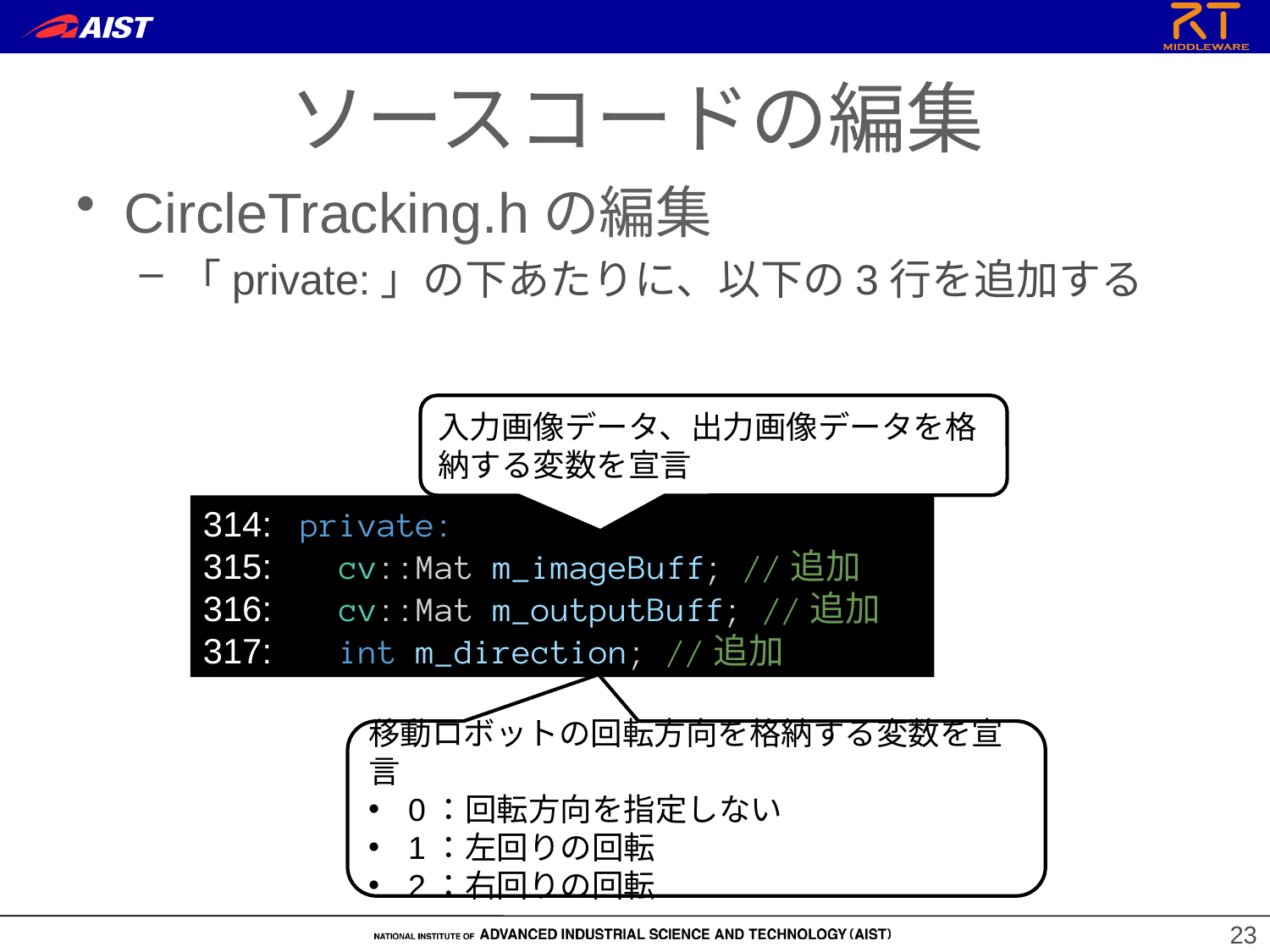

ソースコードの編集
CircleTracking.hの編集
「private:」の下あたりに、以下の3行を追加する
入力画像データ、出力画像データを格納する変数を宣言
314:  private:
315:    cv::Mat m_imageBuff; //追加
316:    cv::Mat m_outputBuff; //追加
317:    int m_direction; //追加
移動ロボットの回転方向を格納する変数を宣言
0：回転方向を指定しない
1：左回りの回転
2：右回りの回転
23